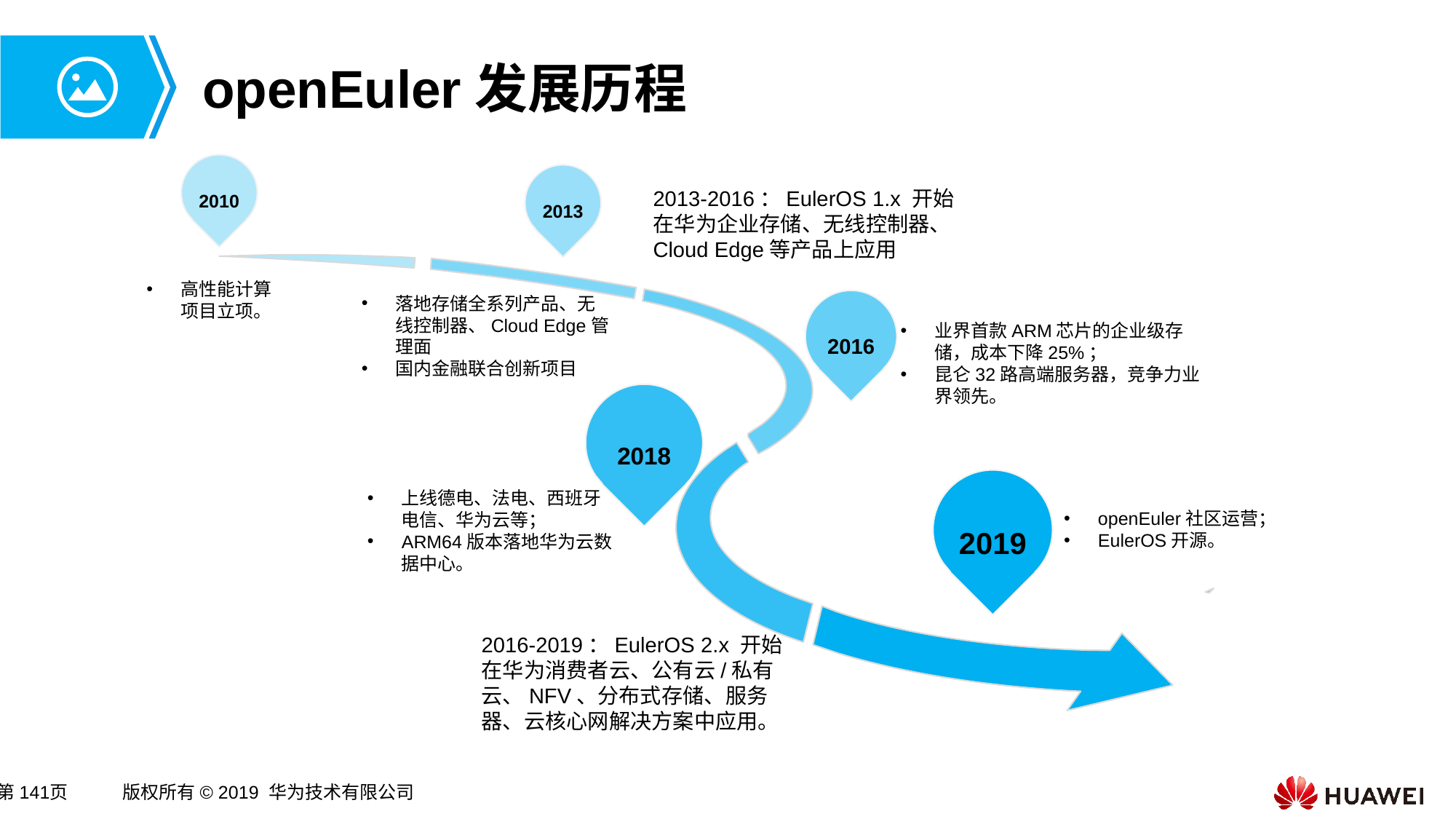

# openEuler发展历程
2010
2013
2013-2016：EulerOS 1.x 开始在华为企业存储、无线控制器、Cloud Edge等产品上应用

高性能计算项目立项。
落地存储全系列产品、无线控制器、Cloud Edge管理面
国内金融联合创新项目

2016
业界首款ARM芯片的企业级存储，成本下降25%；
昆仑32路高端服务器，竞争力业界领先。
2018

2019
上线德电、法电、西班牙电信、华为云等；
ARM64版本落地华为云数据中心。
openEuler社区运营；
EulerOS开源。

2016-2019：EulerOS 2.x 开始在华为消费者云、公有云/私有云、NFV、分布式存储、服务器、云核心网解决方案中应用。